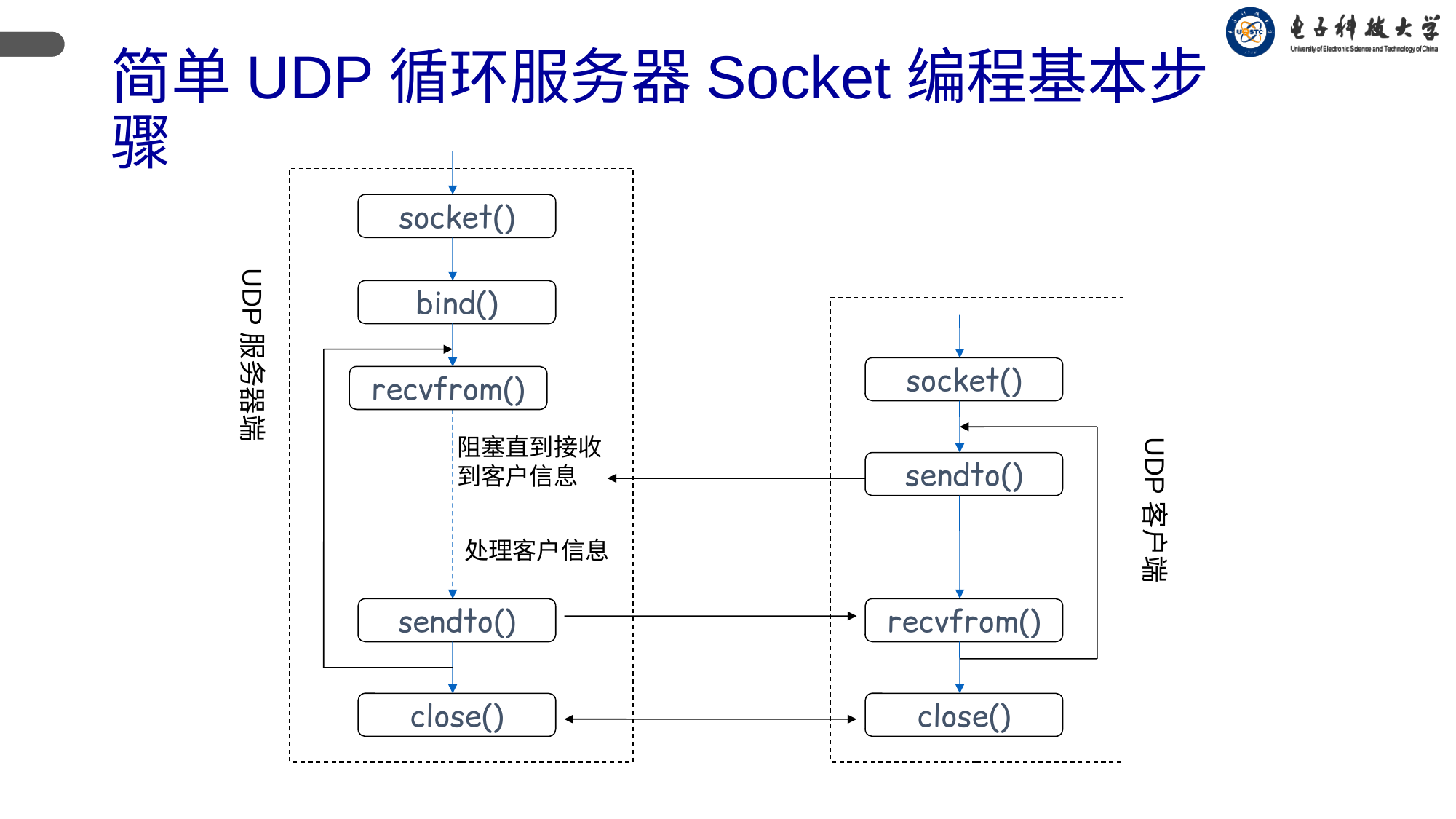

# 简单UDP循环服务器Socket编程基本步骤

socket()

bind()

recvfrom()

阻塞直到接收
到客户信息
处理客户信息
sendto()

close()
UDP服务器端

socket()

UDP客户端
sendto()

recvfrom()

close()